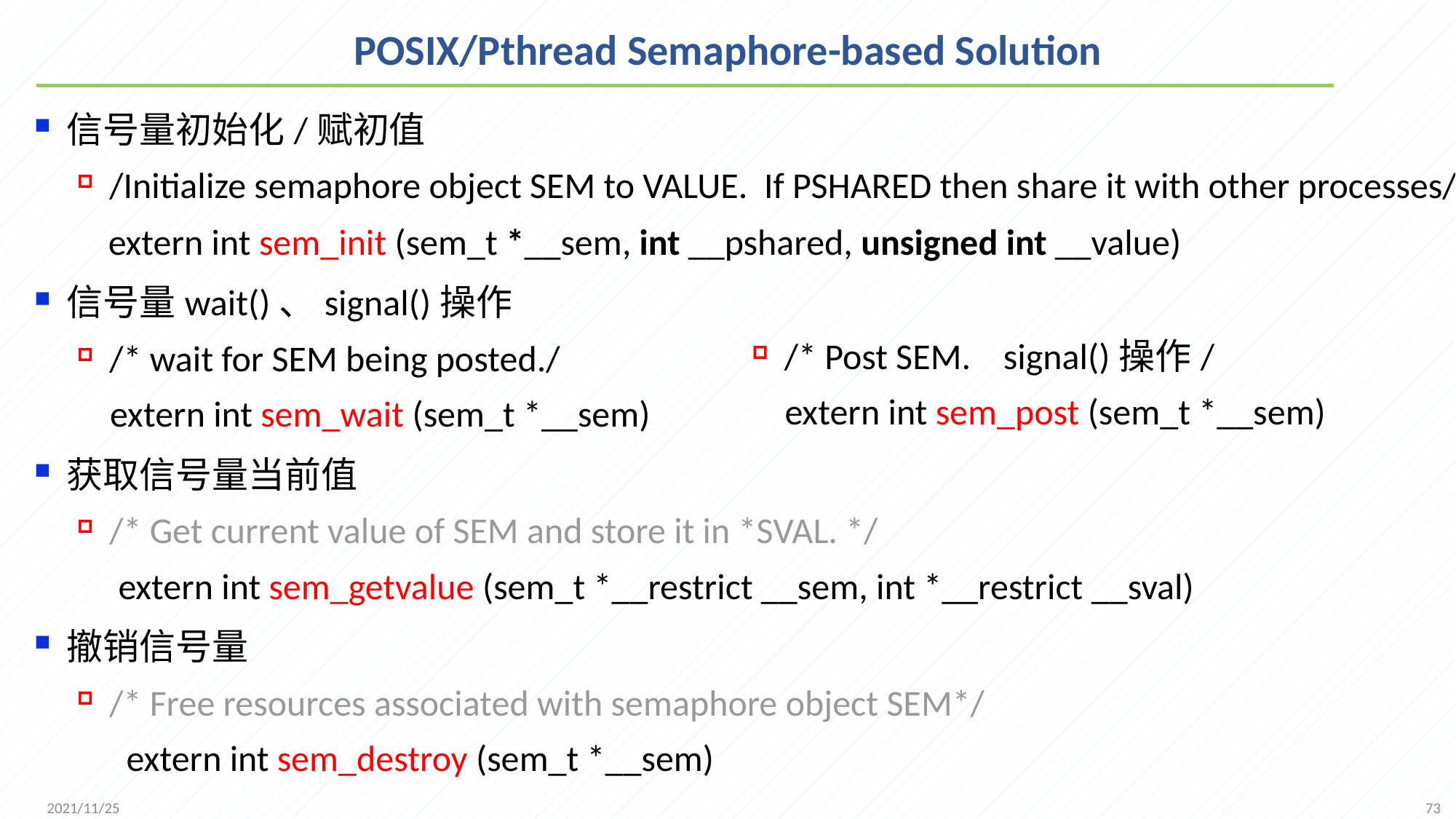

# POSIX/Pthread Semaphore-based Solution
信号量初始化/赋初值
/Initialize semaphore object SEM to VALUE.  If PSHARED then share it with other processes/
         extern int sem_init (sem_t *__sem, int __pshared, unsigned int __value)
信号量wait()、signal()操作
/* wait for SEM being posted./
    extern int sem_wait (sem_t *__sem)
获取信号量当前值
/* Get current value of SEM and store it in *SVAL. */
     extern int sem_getvalue (sem_t *__restrict __sem, int *__restrict __sval)
撤销信号量
/* Free resources associated with semaphore object SEM*/
      extern int sem_destroy (sem_t *__sem)

/* Post SEM.    signal()操作/
    extern int sem_post (sem_t *__sem)
73
2021/11/25